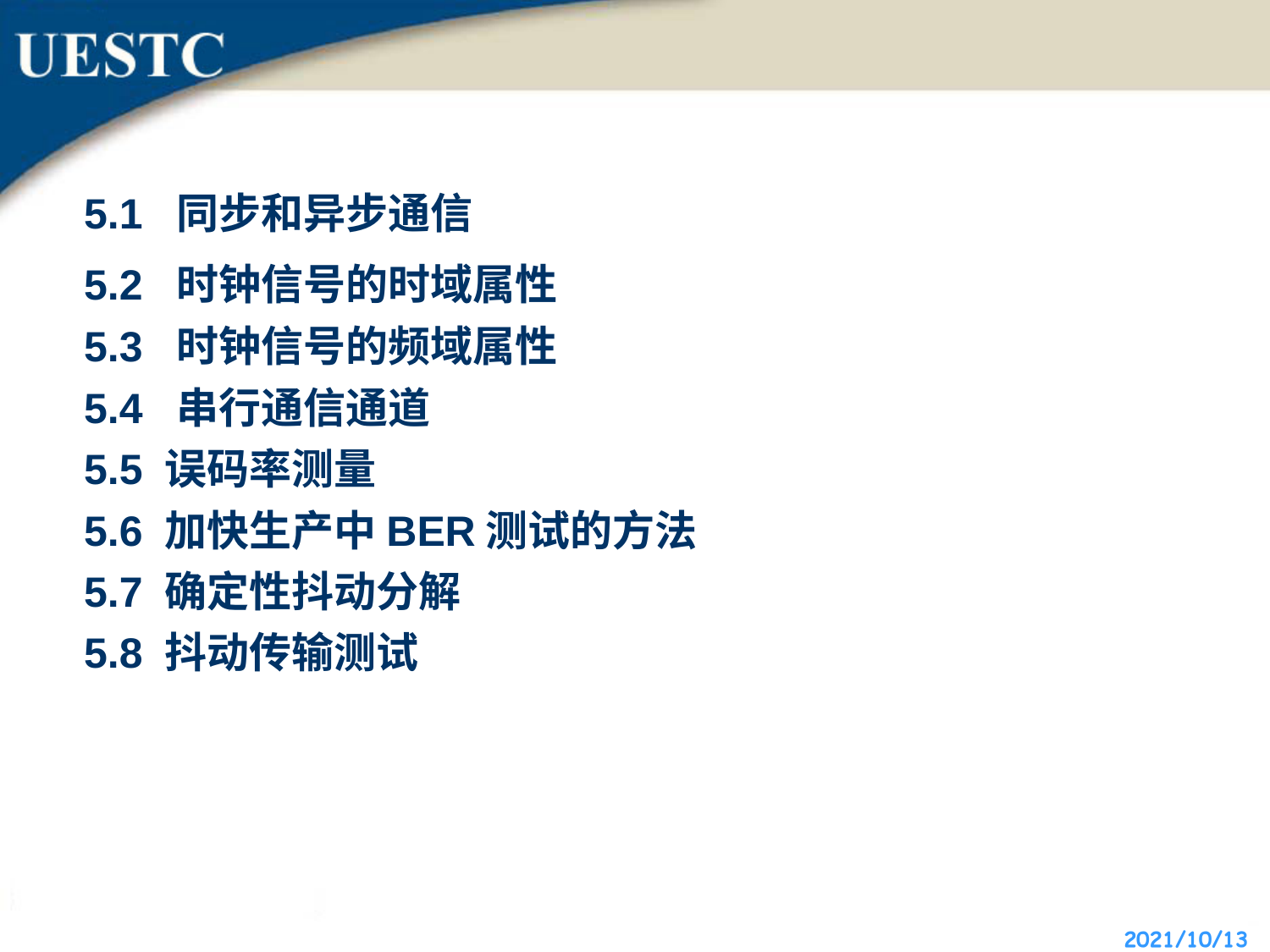

5.1  同步和异步通信
5.2  时钟信号的时域属性
5.3  时钟信号的频域属性
5.4  串行通信通道
5.5 误码率测量
5.6 加快生产中BER测试的方法
5.7 确定性抖动分解
5.8 抖动传输测试

2021/10/13